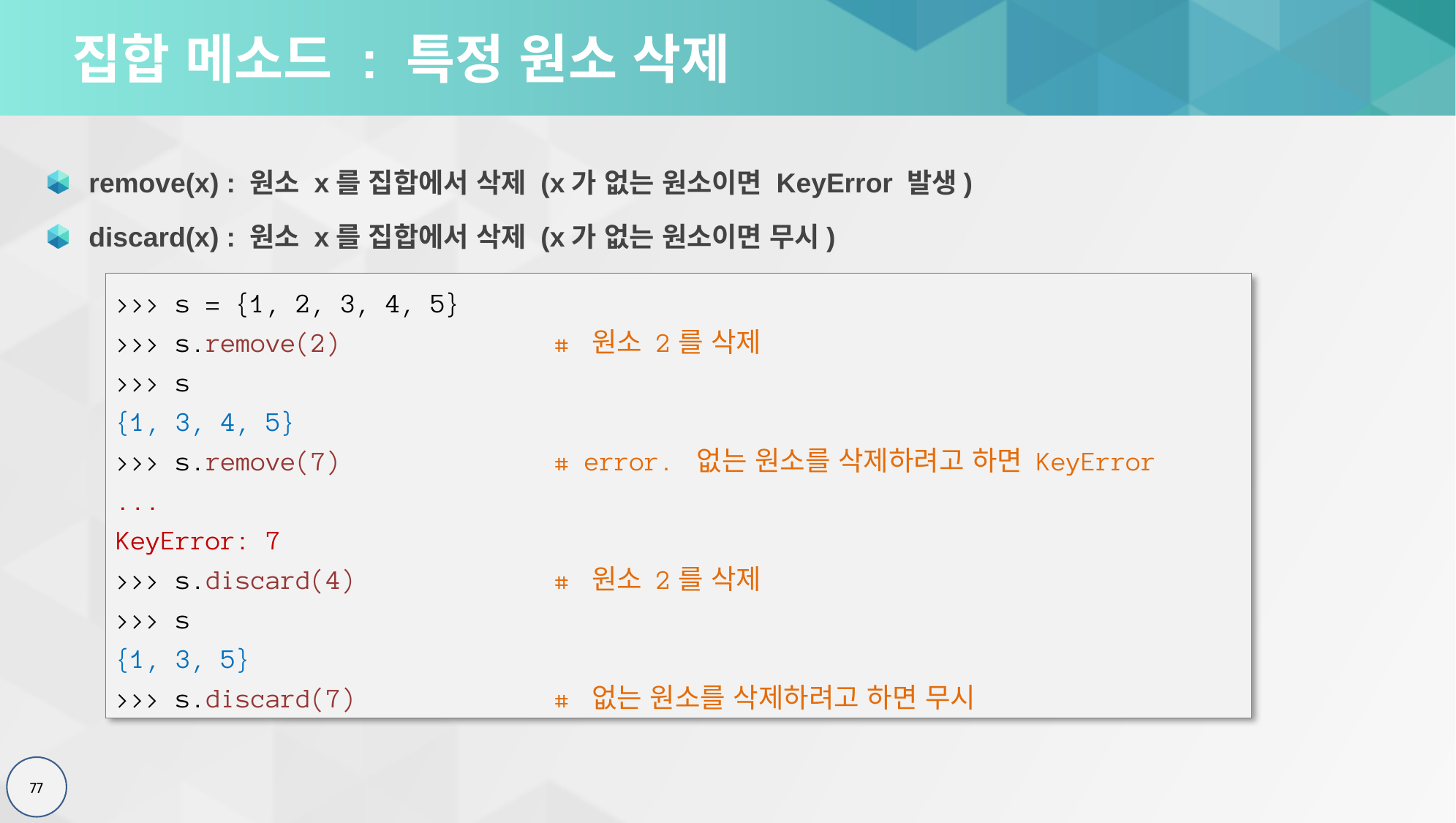

# 집합 메소드 : 특정 원소 삭제
remove(x) : 원소 x를 집합에서 삭제 (x가 없는 원소이면 KeyError 발생)
discard(x) : 원소 x를 집합에서 삭제 (x가 없는 원소이면 무시)
>>> s = {1, 2, 3, 4, 5}
>>> s.remove(2)		# 원소 2를 삭제
>>> s
{1, 3, 4, 5}
>>> s.remove(7)	  	# error. 없는 원소를 삭제하려고 하면 KeyError
...
KeyError: 7
>>> s.discard(4)	 	# 원소 2를 삭제
>>> s
{1, 3, 5}
>>> s.discard(7)		# 없는 원소를 삭제하려고 하면 무시